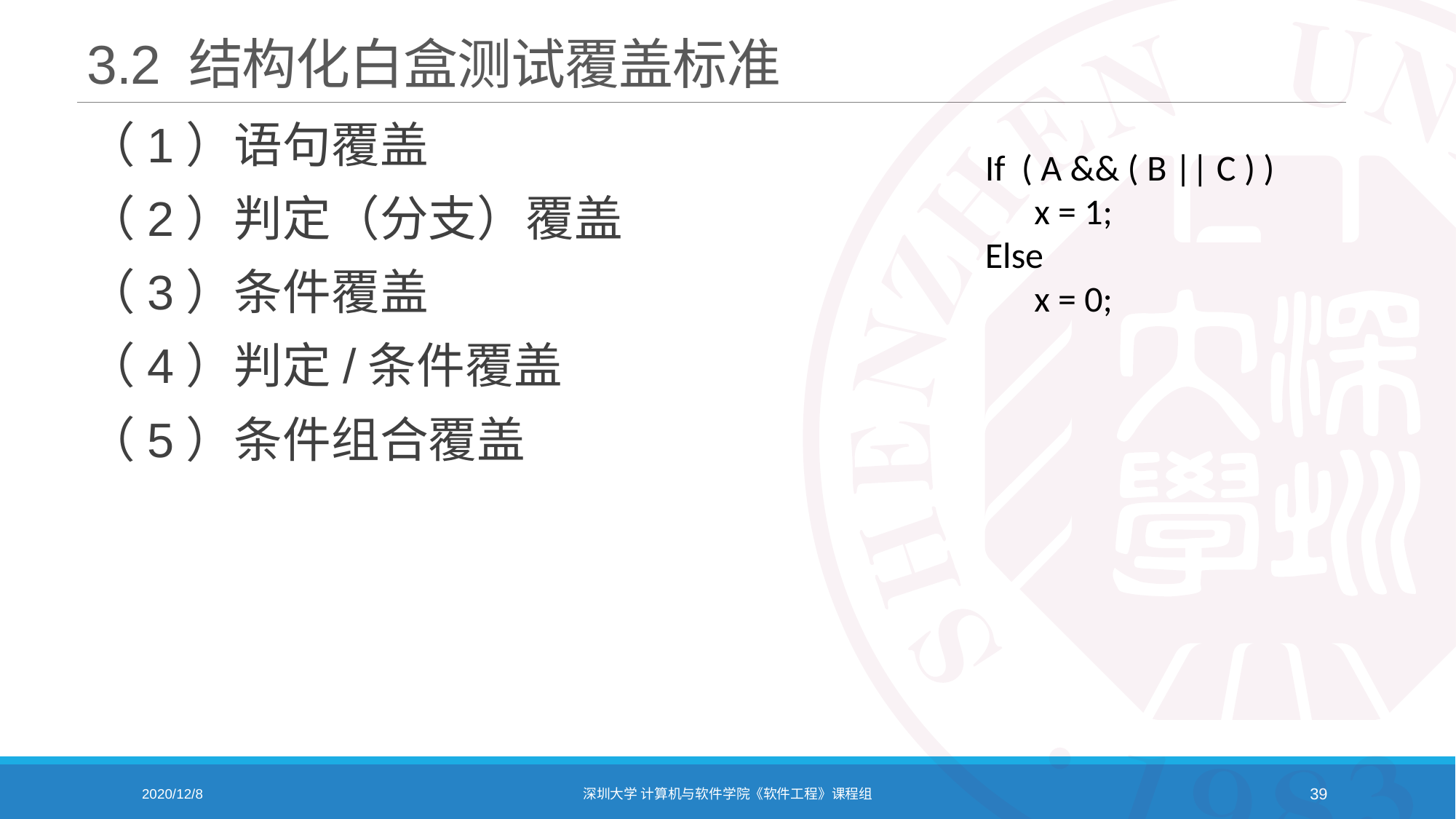

# 3.2 结构化白盒测试覆盖标准
（1）语句覆盖
（2）判定（分支）覆盖
（3）条件覆盖
（4）判定/条件覆盖
（5）条件组合覆盖
If  ( A && ( B || C ) )
      x = 1;
Else
      x = 0;
2020/12/8
深圳大学 计算机与软件学院《软件工程》课程组
39